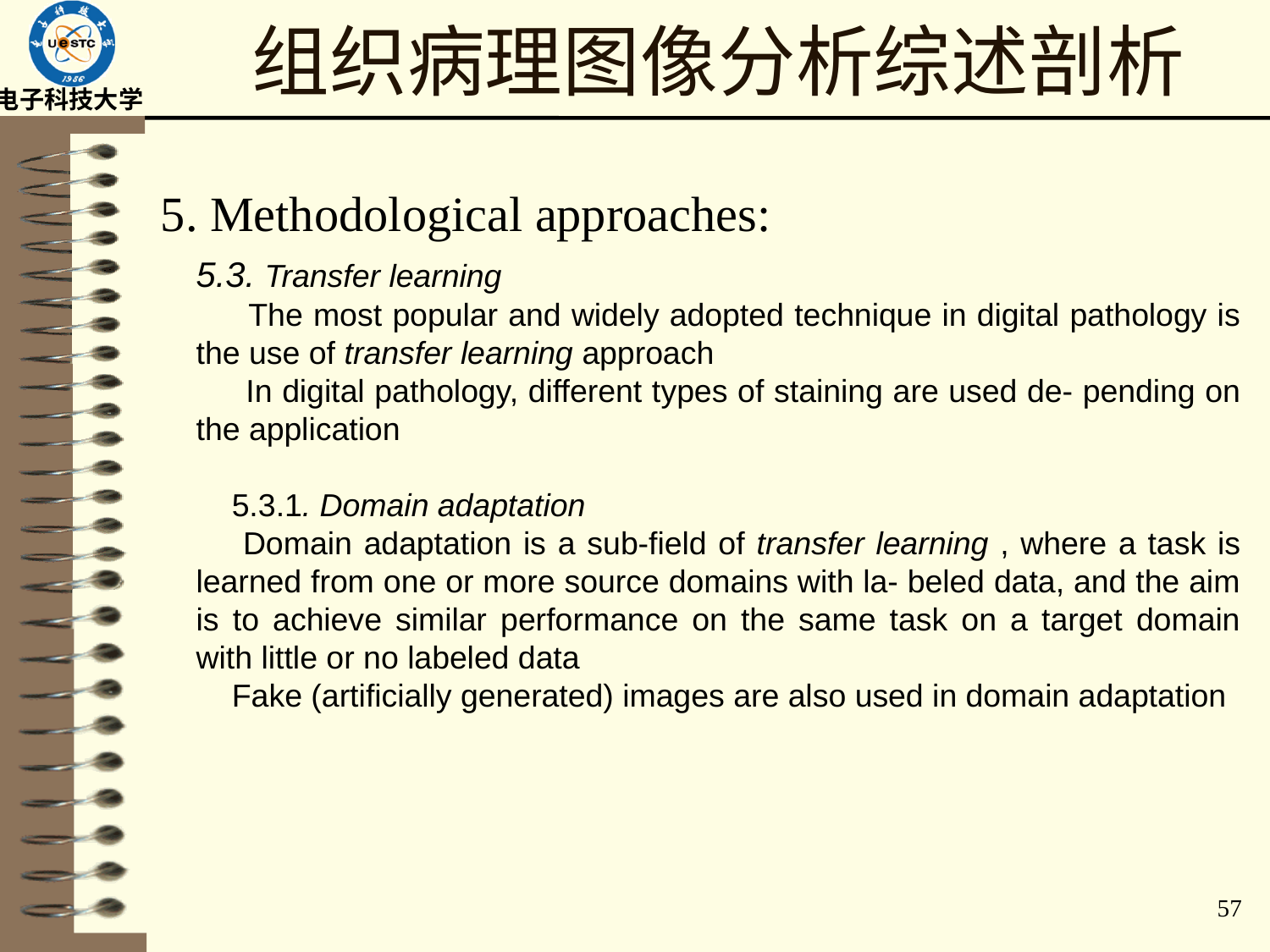

# 组织病理图像分析综述剖析
5. Methodological approaches:

5.3. Transfer learning
     The most popular and widely adopted technique in digital pathology is the use of transfer learning approach
     In digital pathology, different types of staining are used de- pending on the application

    5.3.1. Domain adaptation
    Domain adaptation is a sub-field of transfer learning , where a task is learned from one or more source domains with la- beled data, and the aim is to achieve similar performance on the same task on a target domain with little or no labeled data
    Fake (artificially generated) images are also used in domain adaptation
57